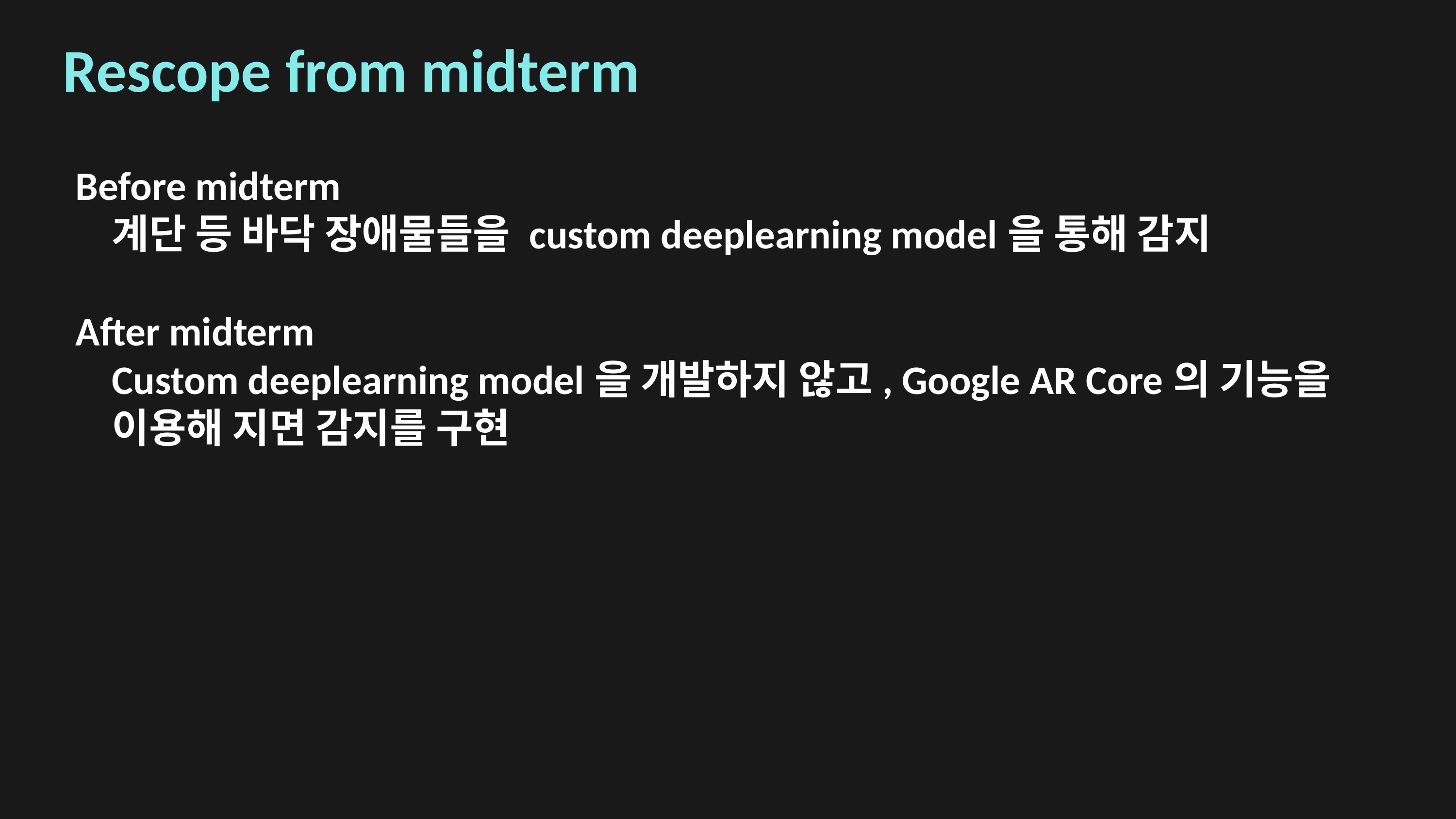

Rescope from midterm

Before midterm
계단 등 바닥 장애물들을 custom deeplearning model을 통해 감지

After midterm
Custom deeplearning model을 개발하지 않고, Google AR Core의 기능을 이용해 지면 감지를 구현